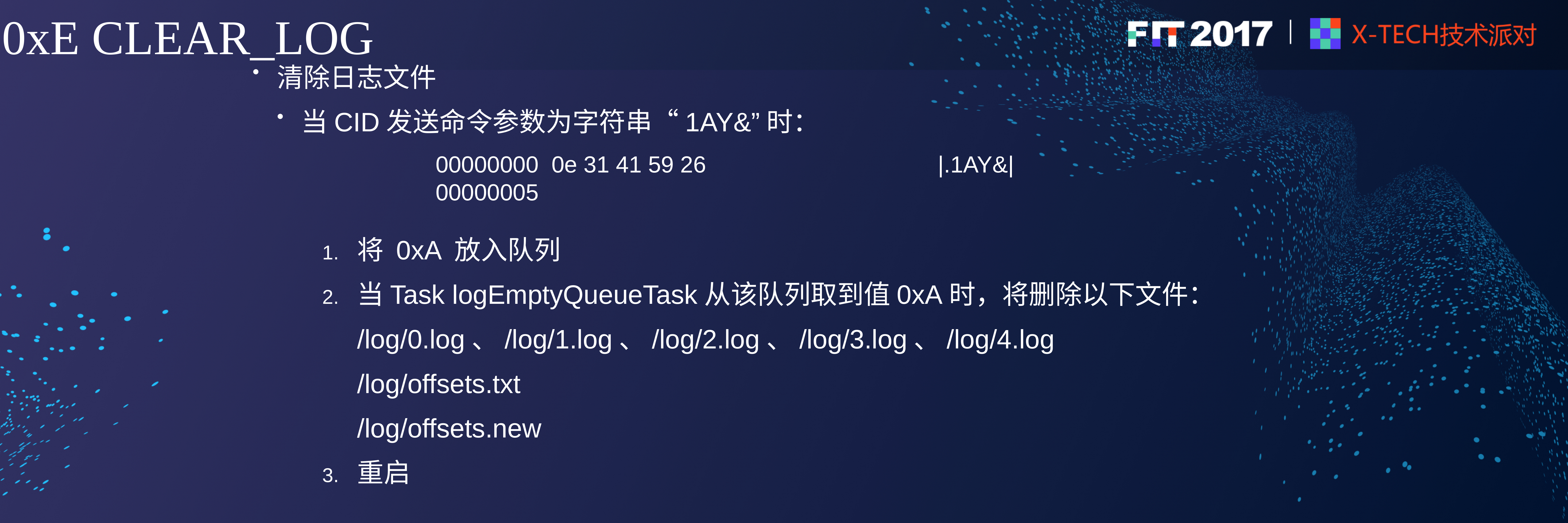

# 0xE CLEAR_LOG
清除日志文件
当CID发送命令参数为字符串“1AY&”时：

将 0xA 放入队列
当Task logEmptyQueueTask从该队列取到值0xA时，将删除以下文件：
	/log/0.log、/log/1.log、/log/2.log、/log/3.log、/log/4.log
	/log/offsets.txt
	/log/offsets.new
重启

00000000  0e 31 41 59 26                                    |.1AY&|
00000005